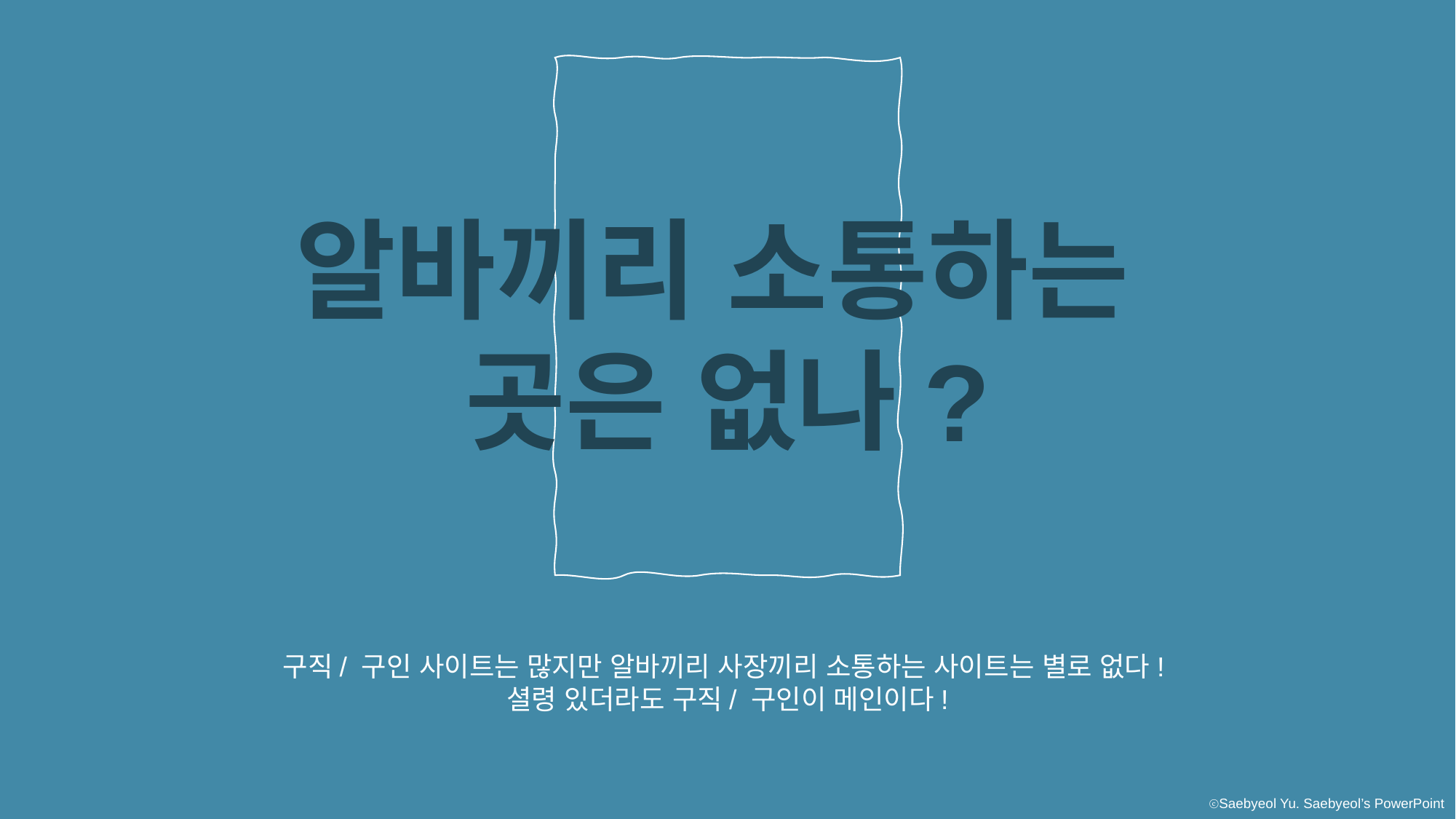

알바끼리 소통하는
곳은 없나?
구직/ 구인 사이트는 많지만 알바끼리 사장끼리 소통하는 사이트는 별로 없다!
셜령 있더라도 구직/ 구인이 메인이다!